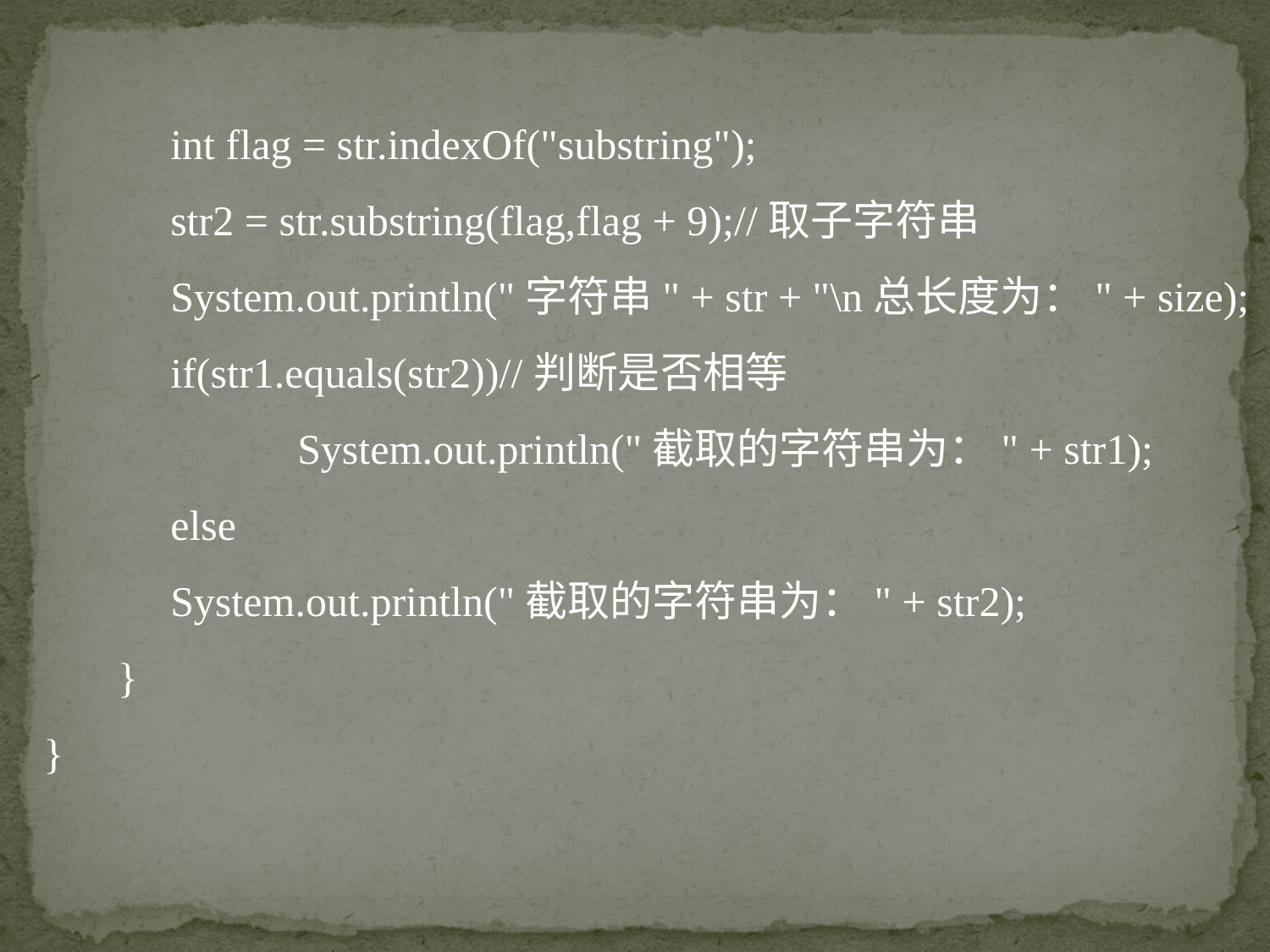

int flag = str.indexOf("substring");
	str2 = str.substring(flag,flag + 9);//取子字符串
	System.out.println("字符串" + str + "\n总长度为：" + size);
	if(str1.equals(str2))//判断是否相等
		System.out.println("截取的字符串为：" + str1);
	else
	System.out.println("截取的字符串为：" + str2);
       }
}